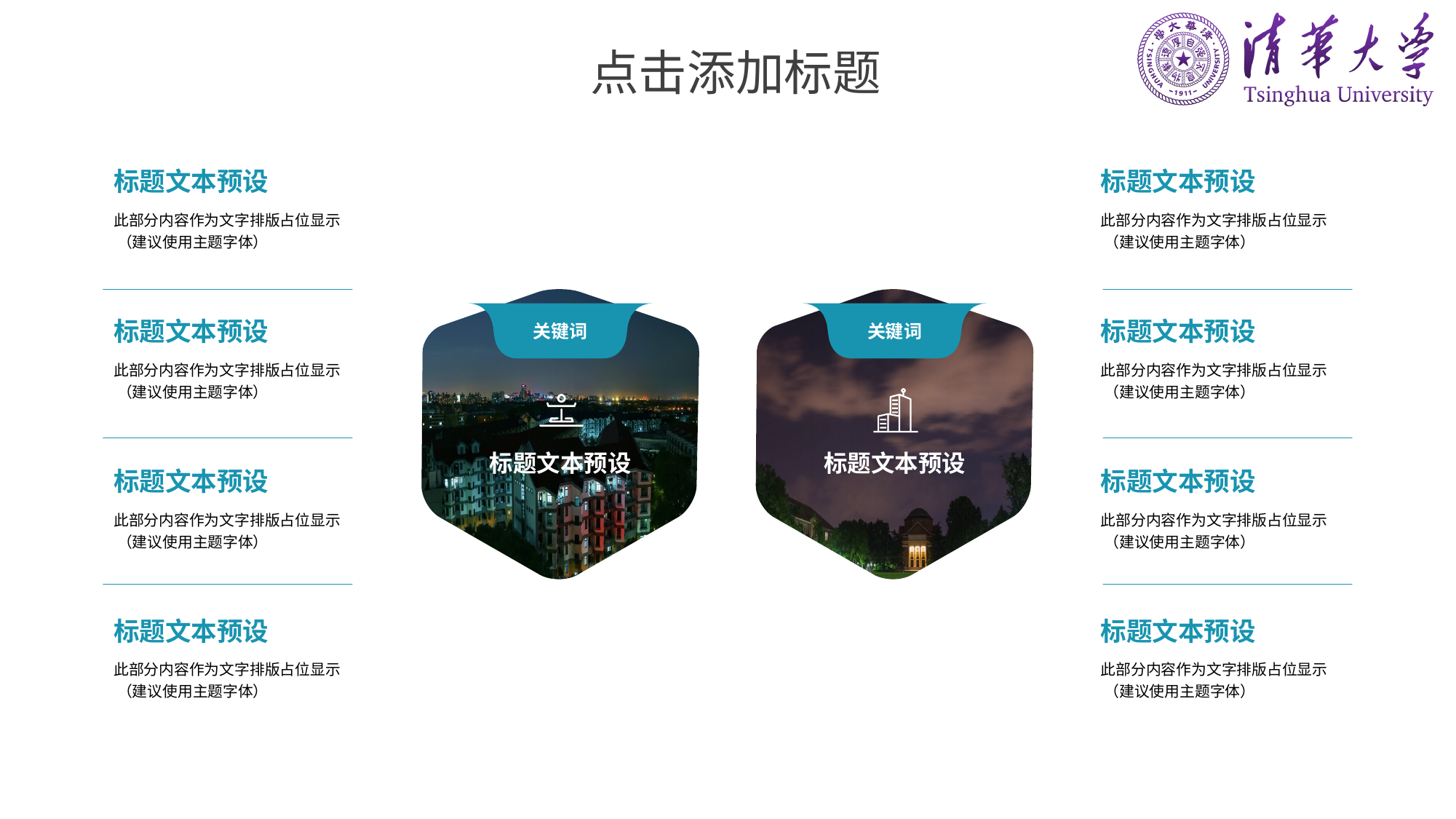

点击添加标题
标题文本预设
此部分内容作为文字排版占位显示
 （建议使用主题字体）
标题文本预设
此部分内容作为文字排版占位显示
 （建议使用主题字体）
标题文本预设
此部分内容作为文字排版占位显示
 （建议使用主题字体）
标题文本预设
此部分内容作为文字排版占位显示
 （建议使用主题字体）
标题文本预设
此部分内容作为文字排版占位显示
 （建议使用主题字体）
标题文本预设
此部分内容作为文字排版占位显示
 （建议使用主题字体）
标题文本预设
此部分内容作为文字排版占位显示
 （建议使用主题字体）
标题文本预设
此部分内容作为文字排版占位显示
 （建议使用主题字体）

关键词

标题文本预设

关键词

标题文本预设